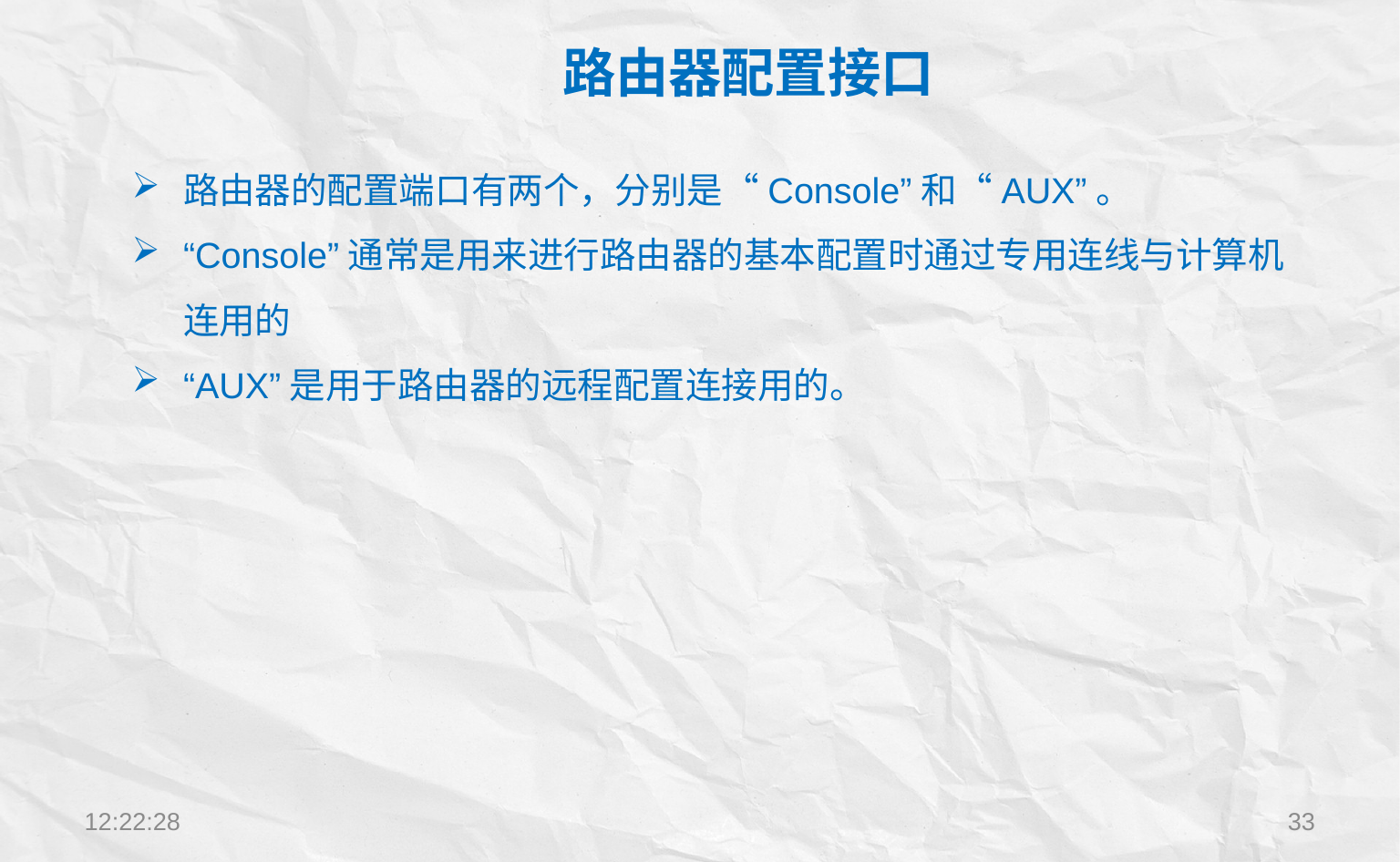

路由器配置接口
路由器的配置端口有两个，分别是“Console”和“AUX”。
“Console”通常是用来进行路由器的基本配置时通过专用连线与计算机连用的
“AUX”是用于路由器的远程配置连接用的。
12:22:28
33